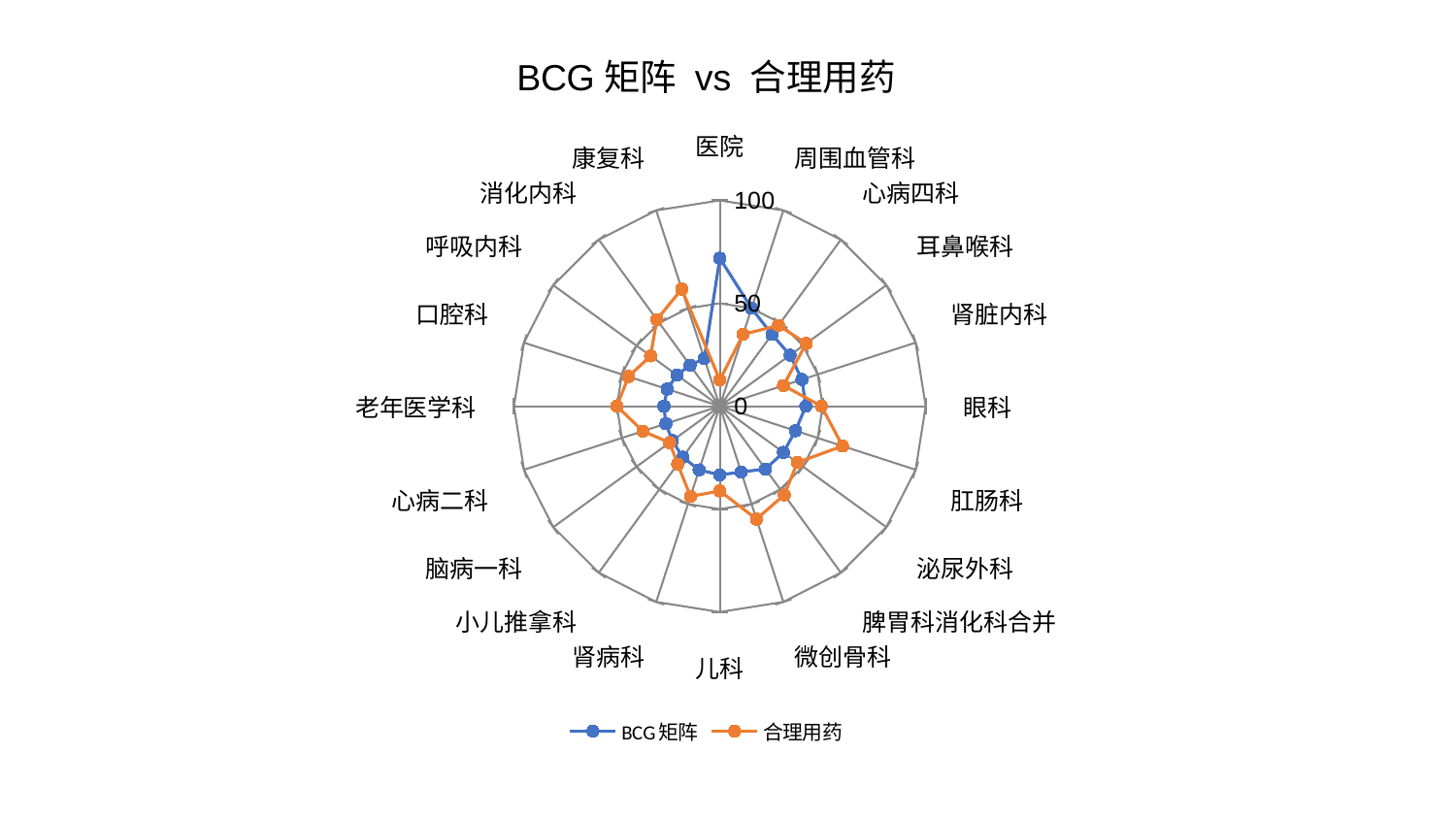

### Chart: BCG矩阵 vs 合理用药

| Category | BCG矩阵 | 合理用药 |
|---|---|---|
| 医院 | 71.8993781274222 | 12.713075699649933 |
| 周围血管科 | 50.00014610370564 | 36.732400630867744 |
| 心病四科 | 43.10924369731177 | 48.5319169348834 |
| 耳鼻喉科 | 42.212927468983985 | 51.87090847671083 |
| 肾脏内科 | 41.95730744409307 | 32.511712843207704 |
| 眼科 | 41.81273860664009 | 49.36125527167342 |
| 肛肠科 | 38.64343002931746 | 62.67646499039858 |
| 泌尿外科 | 38.21133420521935 | 46.59734153566855 |
| 脾胃科消化科合并 | 37.73305661635792 | 53.2839379020557 |
| 微创骨科 | 33.63654157309014 | 57.68455053026872 |
| 儿科 | 33.393630235697344 | 41.18732865755382 |
| 肾病科 | 32.577409515083225 | 46.09434932919307 |
| 小儿推拿科 | 30.635601425269936 | 34.82312047843078 |
| 脑病一科 | 28.49897274826759 | 30.14056111736931 |
| 心病二科 | 27.54527653013396 | 39.292063580516256 |
| 老年医学科 | 27.169557896024376 | 49.98778471410406 |
| 口腔科 | 26.89400461737636 | 46.641797285986335 |
| 呼吸内科 | 25.73875306985744 | 41.58168061649757 |
| 消化内科 | 24.60780420756413 | 52.014322737178524 |
| 康复科 | 24.401871592471682 | 59.839462402998684 |
81